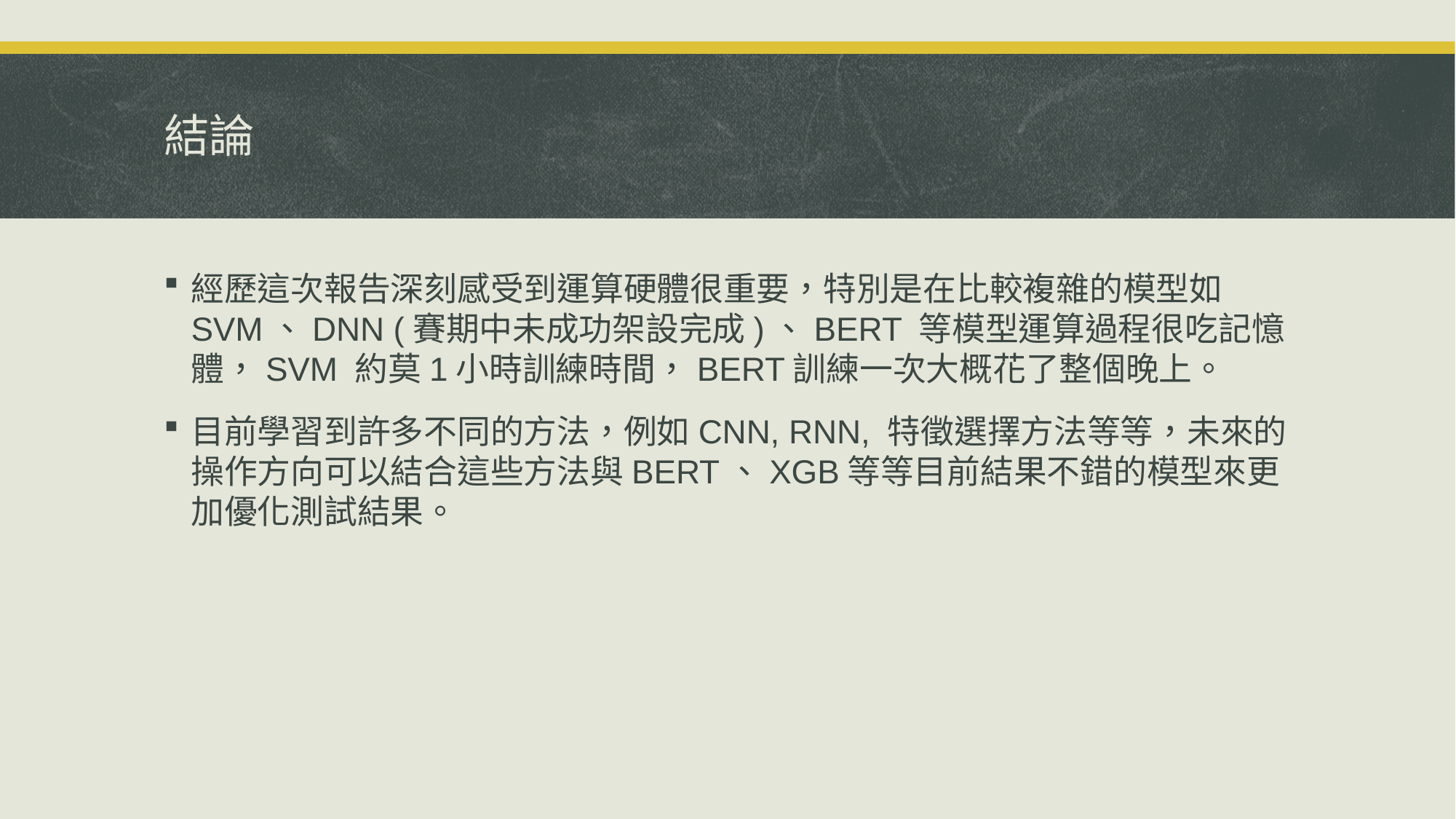

# 結論
經歷這次報告深刻感受到運算硬體很重要，特別是在比較複雜的模型如 SVM、DNN (賽期中未成功架設完成)、BERT 等模型運算過程很吃記憶體，SVM 約莫1小時訓練時間，BERT訓練一次大概花了整個晚上。
目前學習到許多不同的方法，例如CNN, RNN, 特徵選擇方法等等，未來的操作方向可以結合這些方法與BERT、XGB等等目前結果不錯的模型來更加優化測試結果。